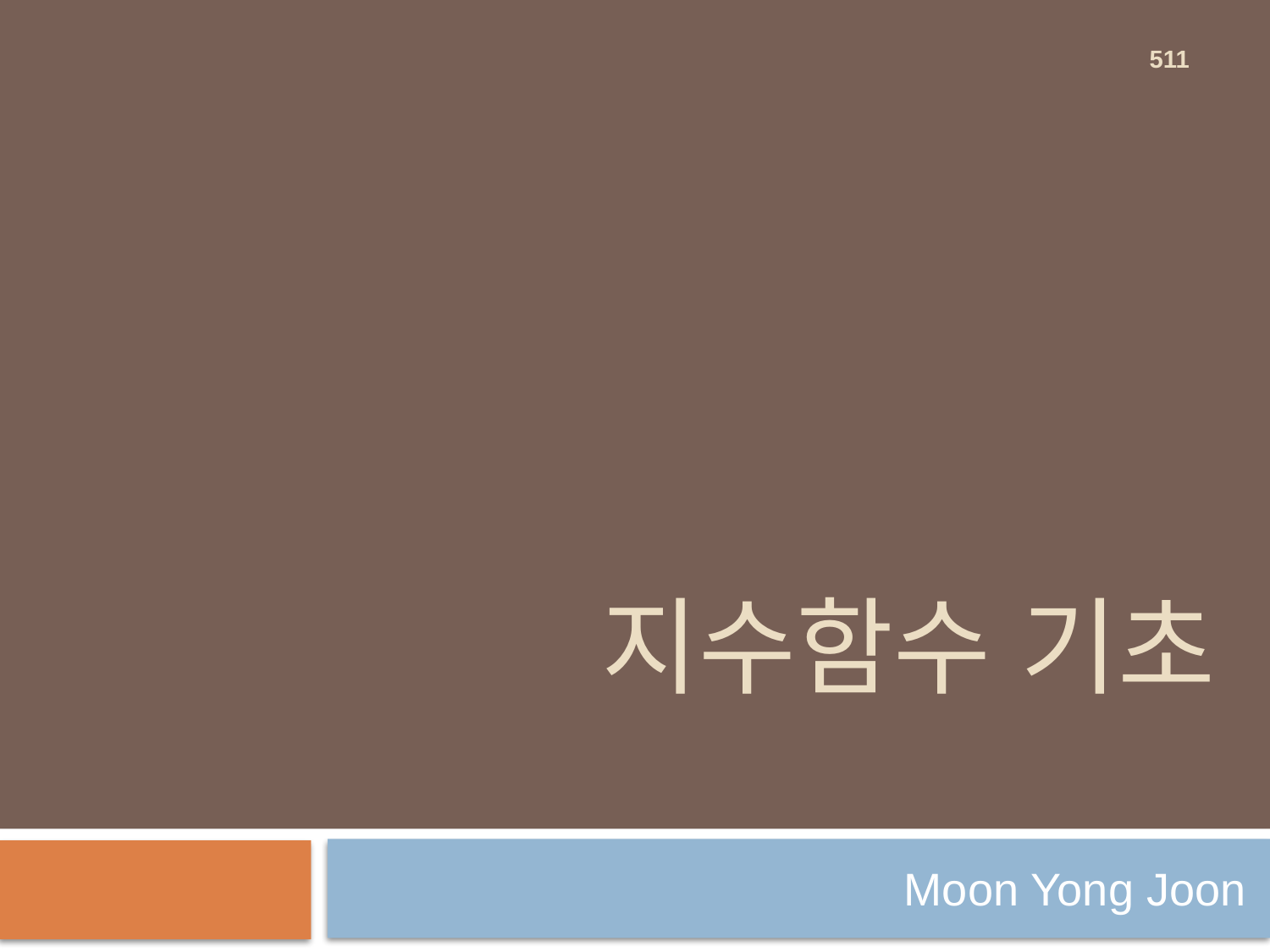

511
# 지수함수 기초
Moon Yong Joon